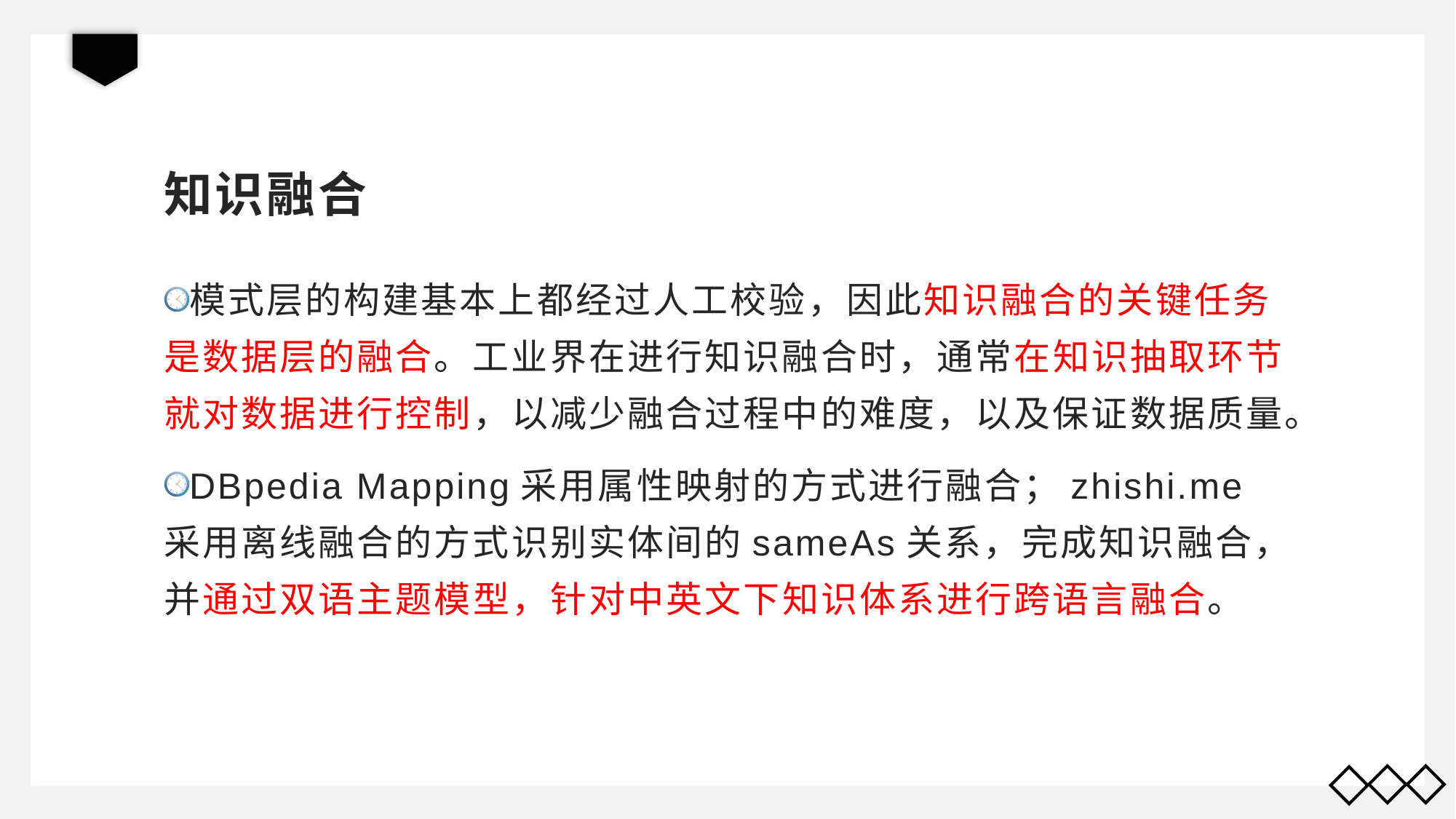

# 知识融合
模式层的构建基本上都经过人工校验，因此知识融合的关键任务是数据层的融合。工业界在进行知识融合时，通常在知识抽取环节就对数据进行控制，以减少融合过程中的难度，以及保证数据质量。
DBpedia Mapping采用属性映射的方式进行融合；zhishi.me采用离线融合的方式识别实体间的sameAs关系，完成知识融合，并通过双语主题模型，针对中英文下知识体系进行跨语言融合。